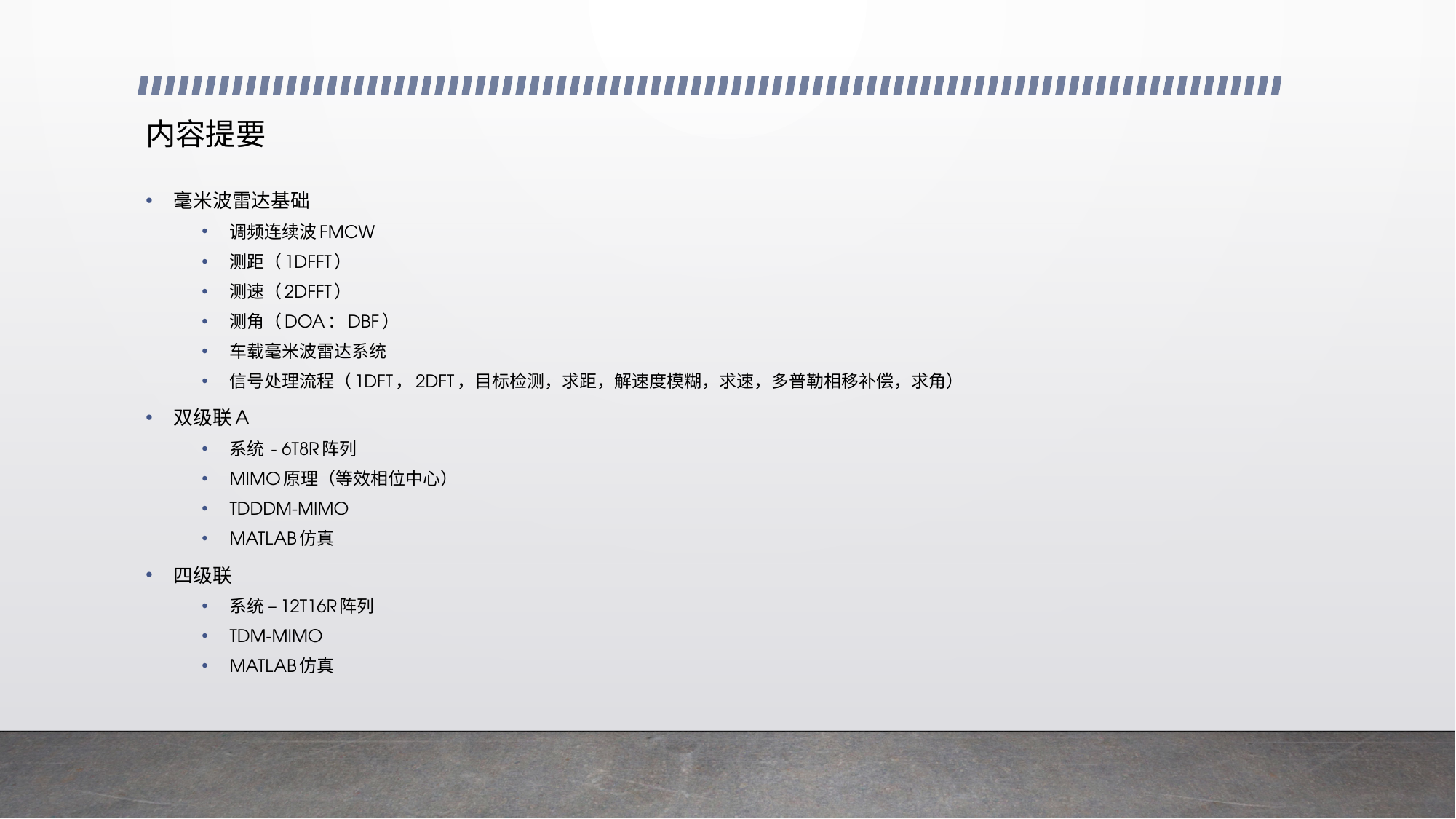

# 内容提要
毫米波雷达基础
调频连续波FMCW
测距（1DFFT）
测速（2DFFT）
测角（DOA：DBF）
车载毫米波雷达系统
信号处理流程（1DFT，2DFT，目标检测，求距，解速度模糊，求速，多普勒相移补偿，求角）
双级联A
系统 - 6T8R阵列
MIMO原理（等效相位中心）
TDDDM-MIMO
MATLAB仿真
四级联
系统 –12T16R阵列
TDM-MIMO
MATLAB仿真